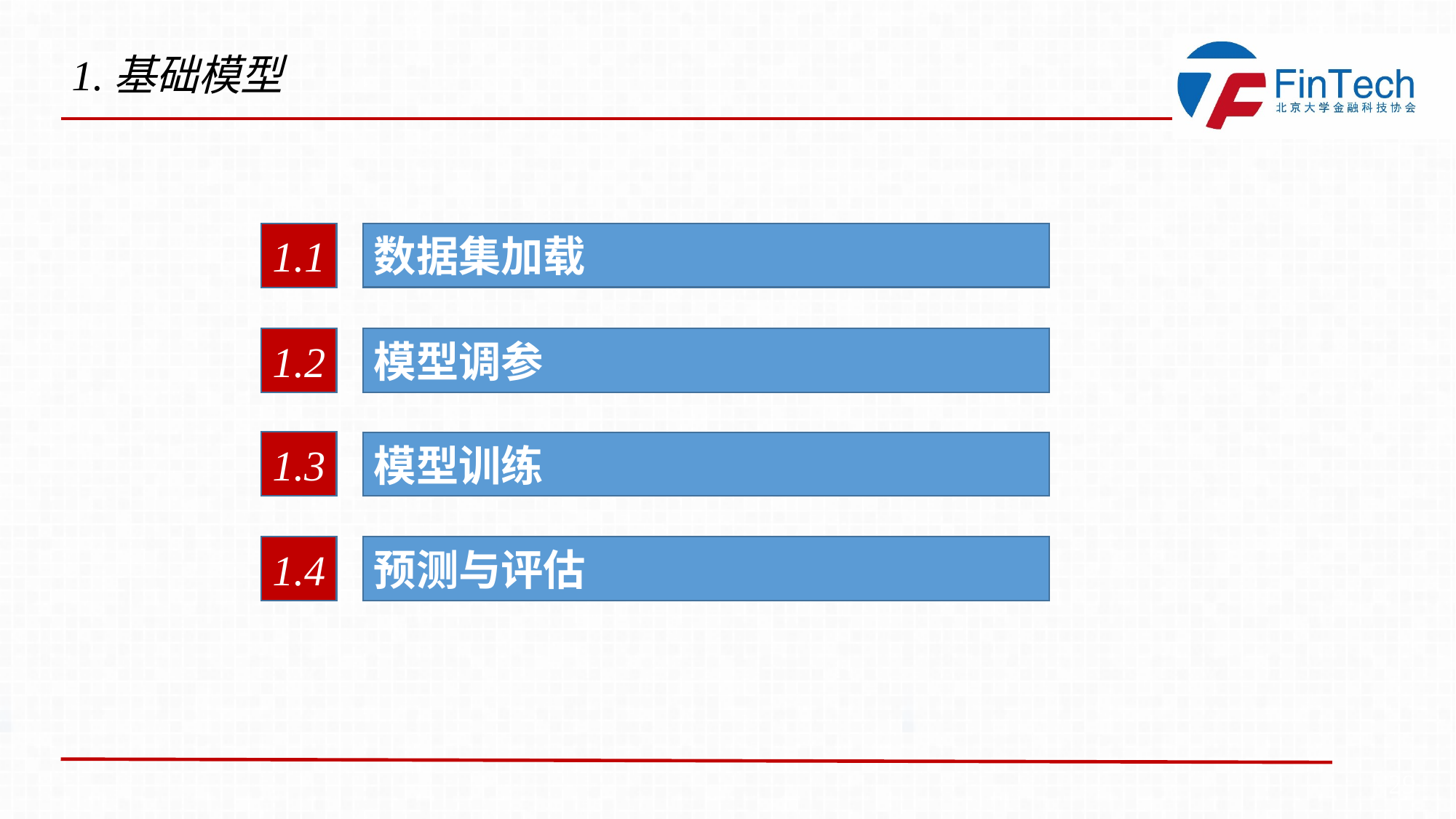

1.基础模型
1.1
数据集加载
1.2
模型调参
1.3
模型训练
1.4
预测与评估